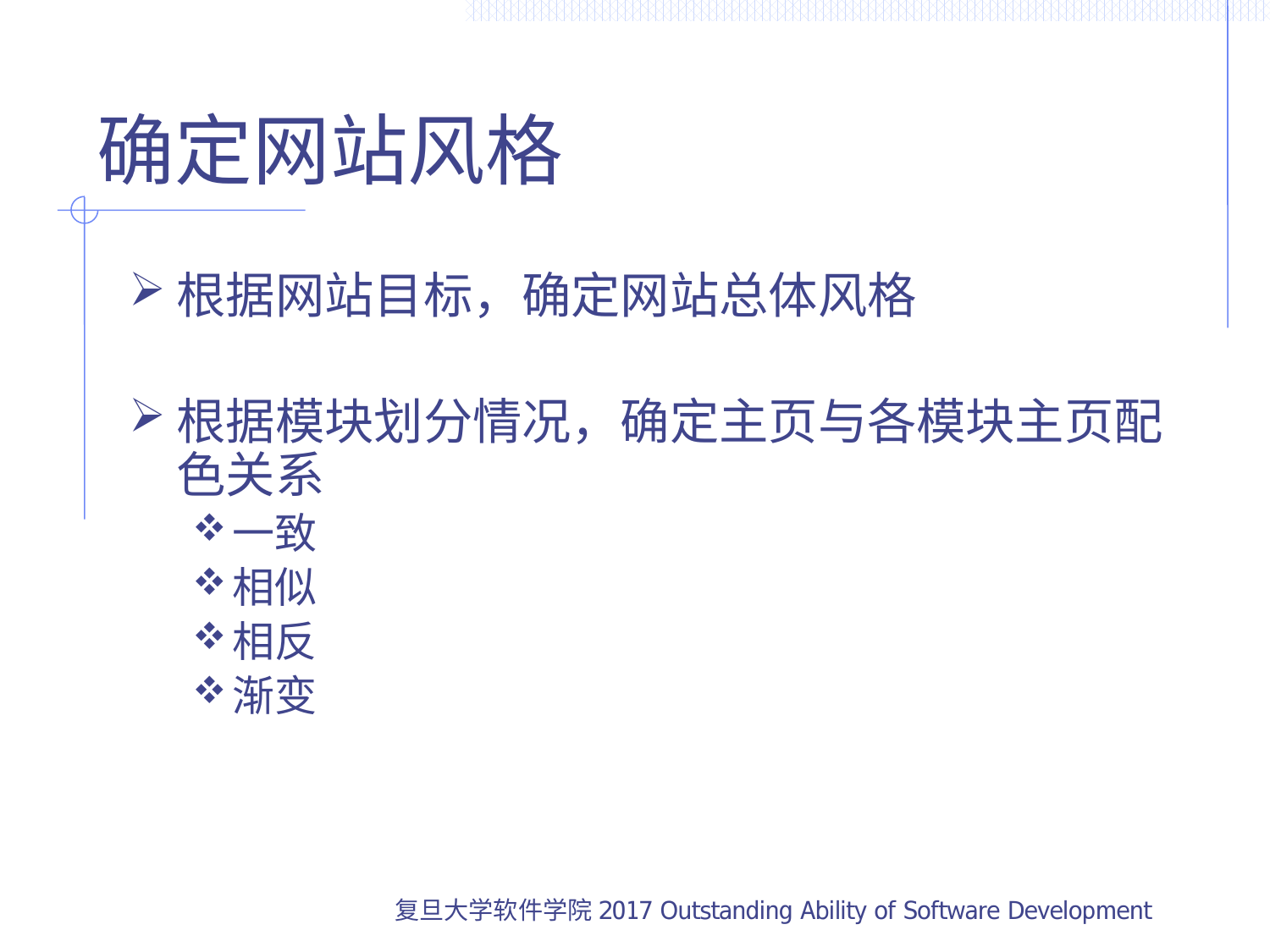

# 确定网站风格
根据网站目标，确定网站总体风格

根据模块划分情况，确定主页与各模块主页配色关系
一致
相似
相反
渐变